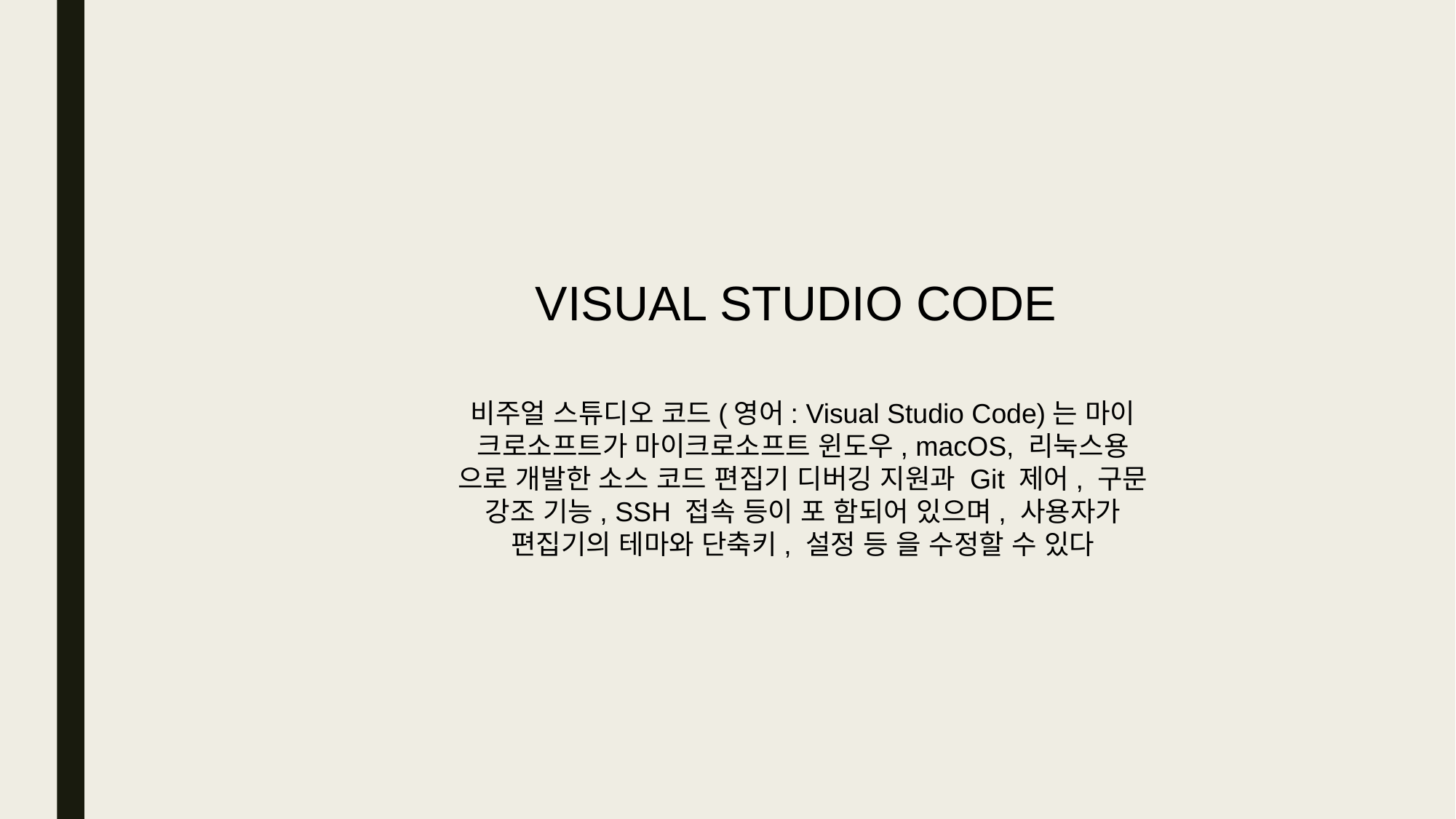

VISUAL STUDIO CODE

비주얼 스튜디오 코드(영어: Visual Studio Code)는 마이 크로소프트가 마이크로소프트 윈도우, macOS, 리눅스용 으로 개발한 소스 코드 편집기 디버깅 지원과 Git 제어, 구문 강조 기능, SSH 접속 등이 포 함되어 있으며, 사용자가 편집기의 테마와 단축키, 설정 등 을 수정할 수 있다